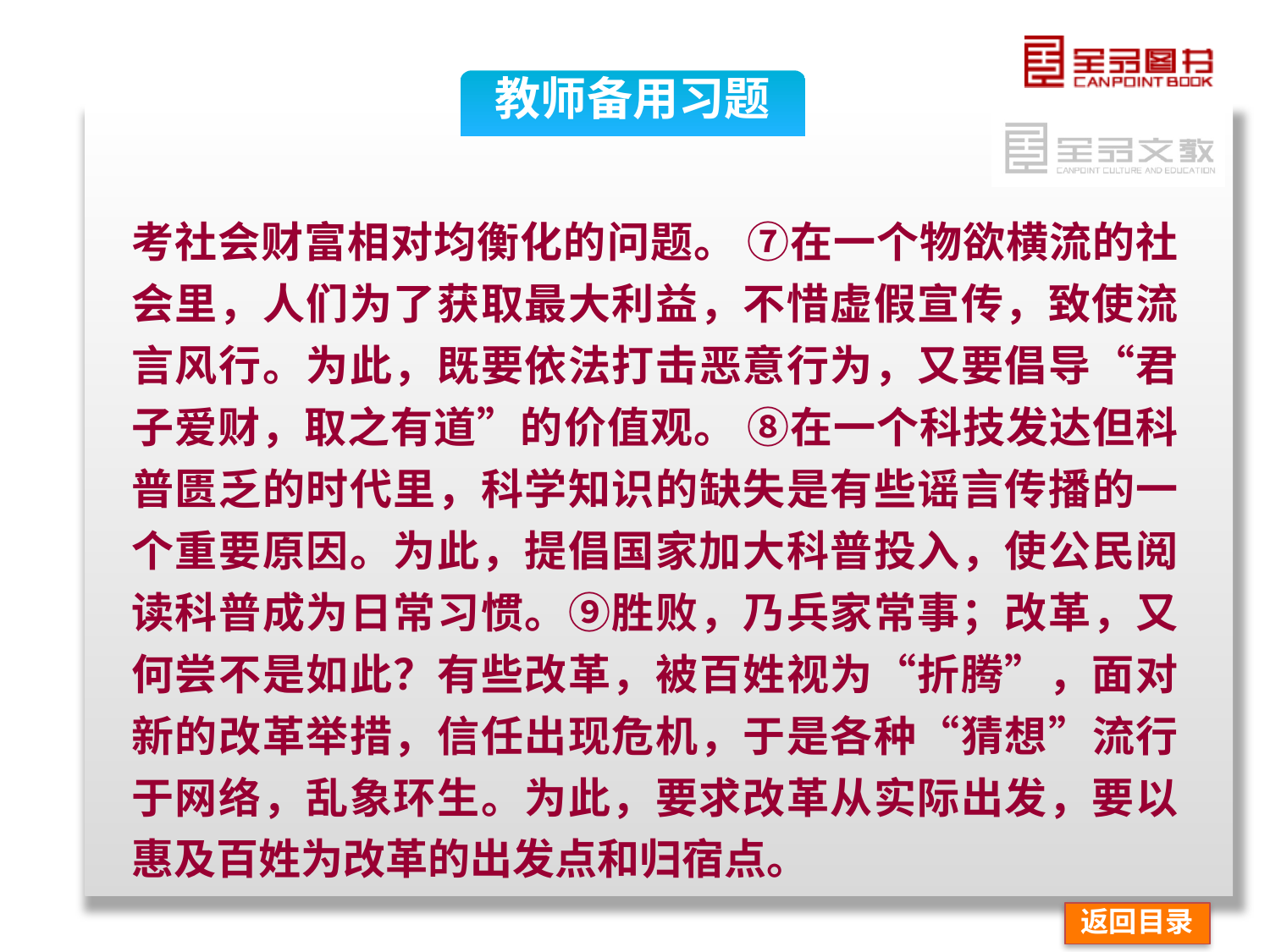

教师备用习题
考社会财富相对均衡化的问题。 ⑦在一个物欲横流的社会里，人们为了获取最大利益，不惜虚假宣传，致使流言风行。为此，既要依法打击恶意行为，又要倡导“君子爱财，取之有道”的价值观。 ⑧在一个科技发达但科普匮乏的时代里，科学知识的缺失是有些谣言传播的一个重要原因。为此，提倡国家加大科普投入，使公民阅读科普成为日常习惯。⑨胜败，乃兵家常事；改革，又何尝不是如此？有些改革，被百姓视为“折腾”，面对新的改革举措，信任出现危机，于是各种“猜想”流行于网络，乱象环生。为此，要求改革从实际出发，要以惠及百姓为改革的出发点和归宿点。
返回目录